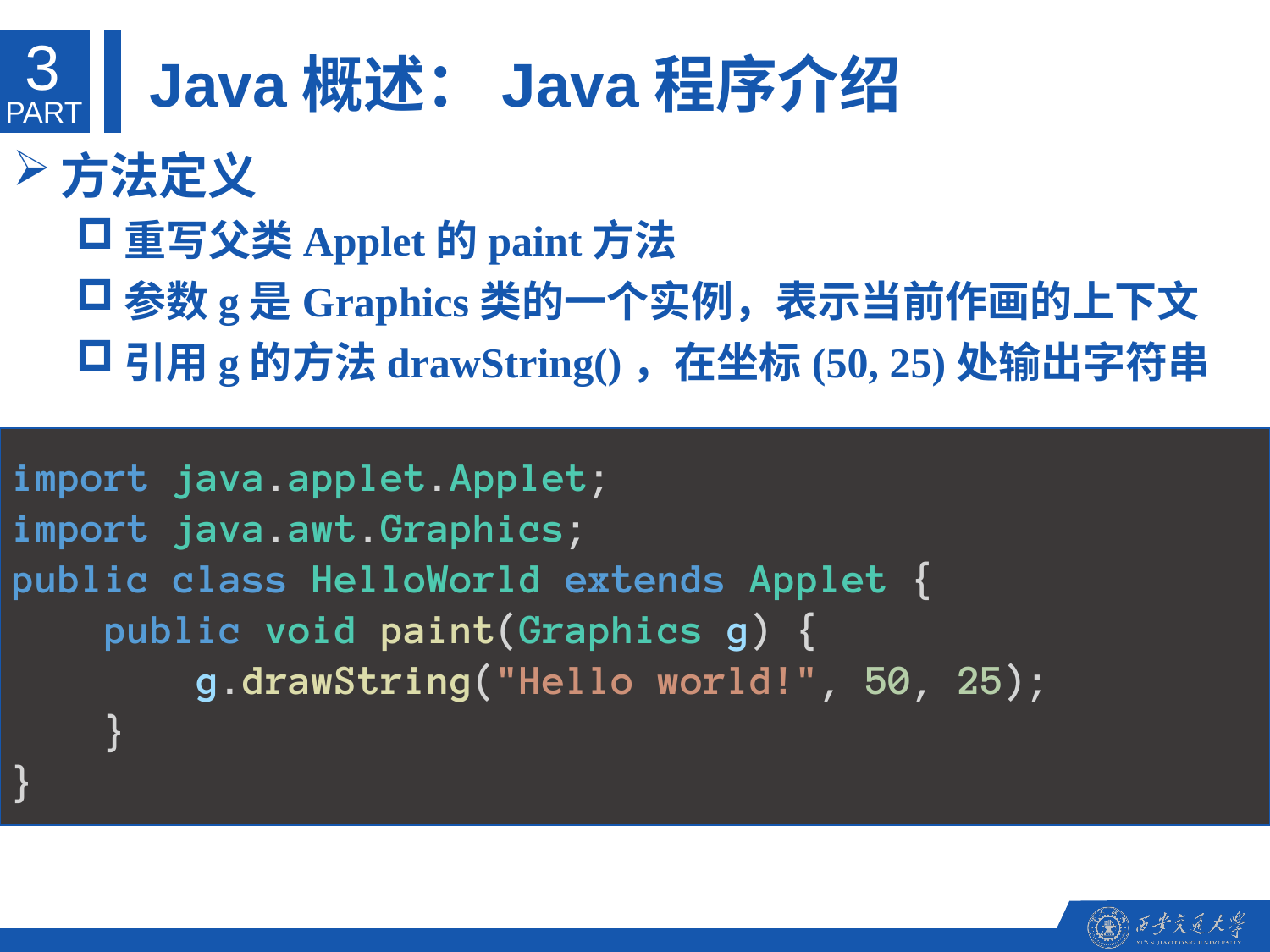

3
Java概述：Java程序介绍

PART
方法定义
重写父类Applet的paint方法
参数g是Graphics类的一个实例，表示当前作画的上下文
引用g的方法drawString()，在坐标(50, 25)处输出字符串

import java.applet.Applet;
import java.awt.Graphics;
public class HelloWorld extends Applet {
    public void paint(Graphics g) {
        g.drawString("Hello world!", 50, 25);
    }
}